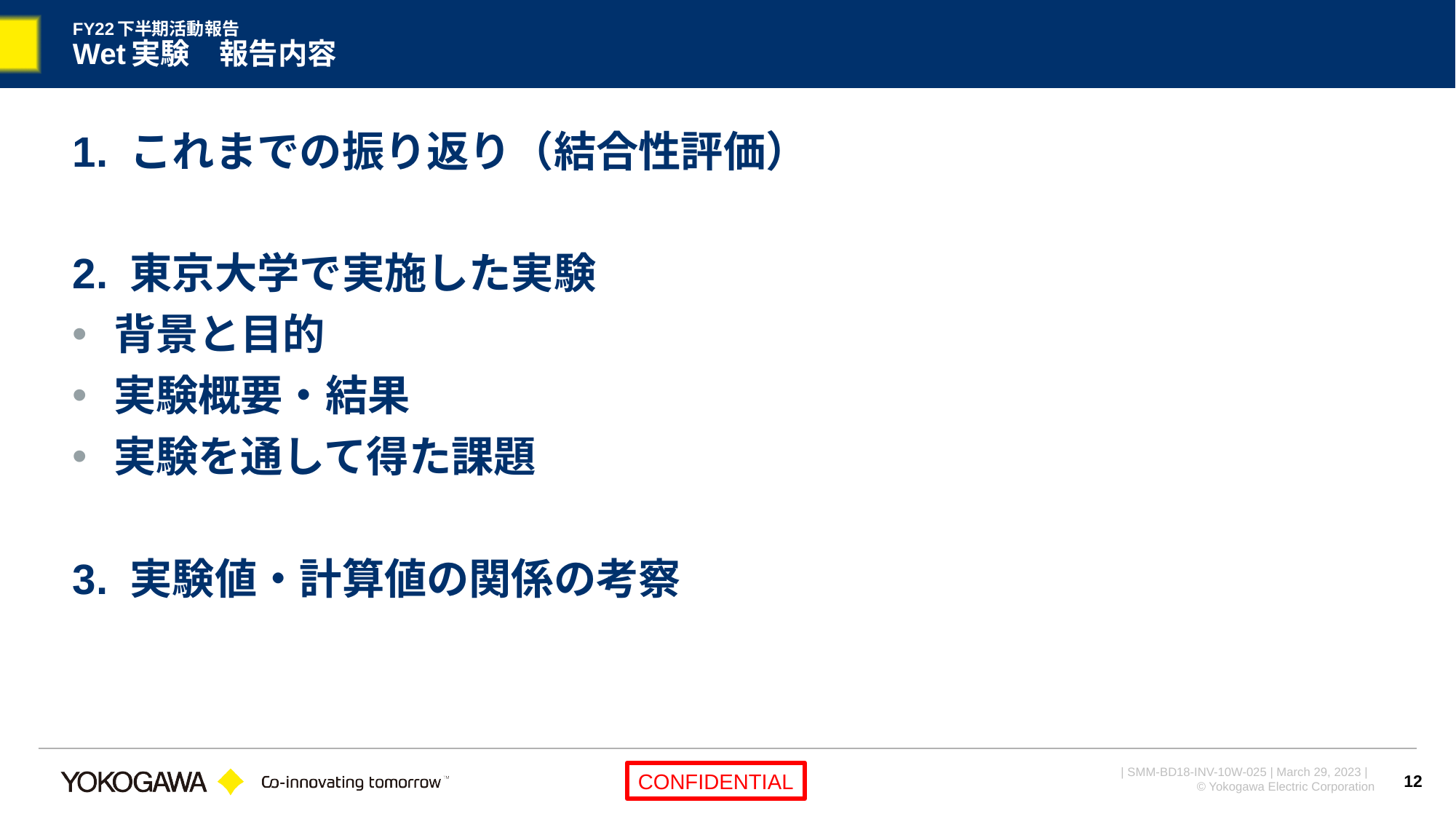

# FY22下半期活動報告 Wet実験　報告内容
1. これまでの振り返り（結合性評価）

2. 東京大学で実施した実験
背景と目的
実験概要・結果
実験を通して得た課題

3. 実験値・計算値の関係の考察
12